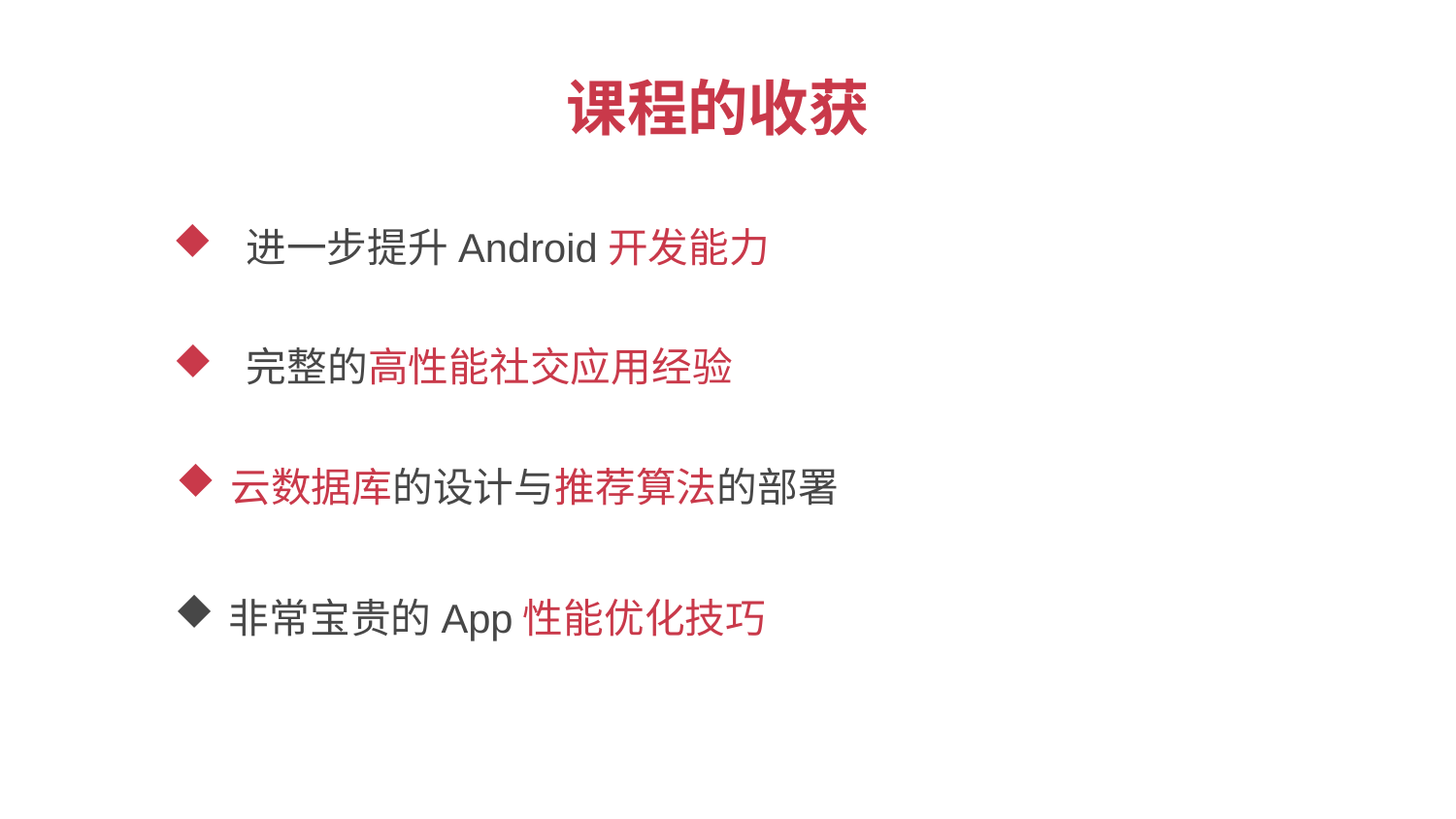

课程的收获
 进一步提升Android开发能力
 完整的高性能社交应用经验
云数据库的设计与推荐算法的部署
非常宝贵的App性能优化技巧